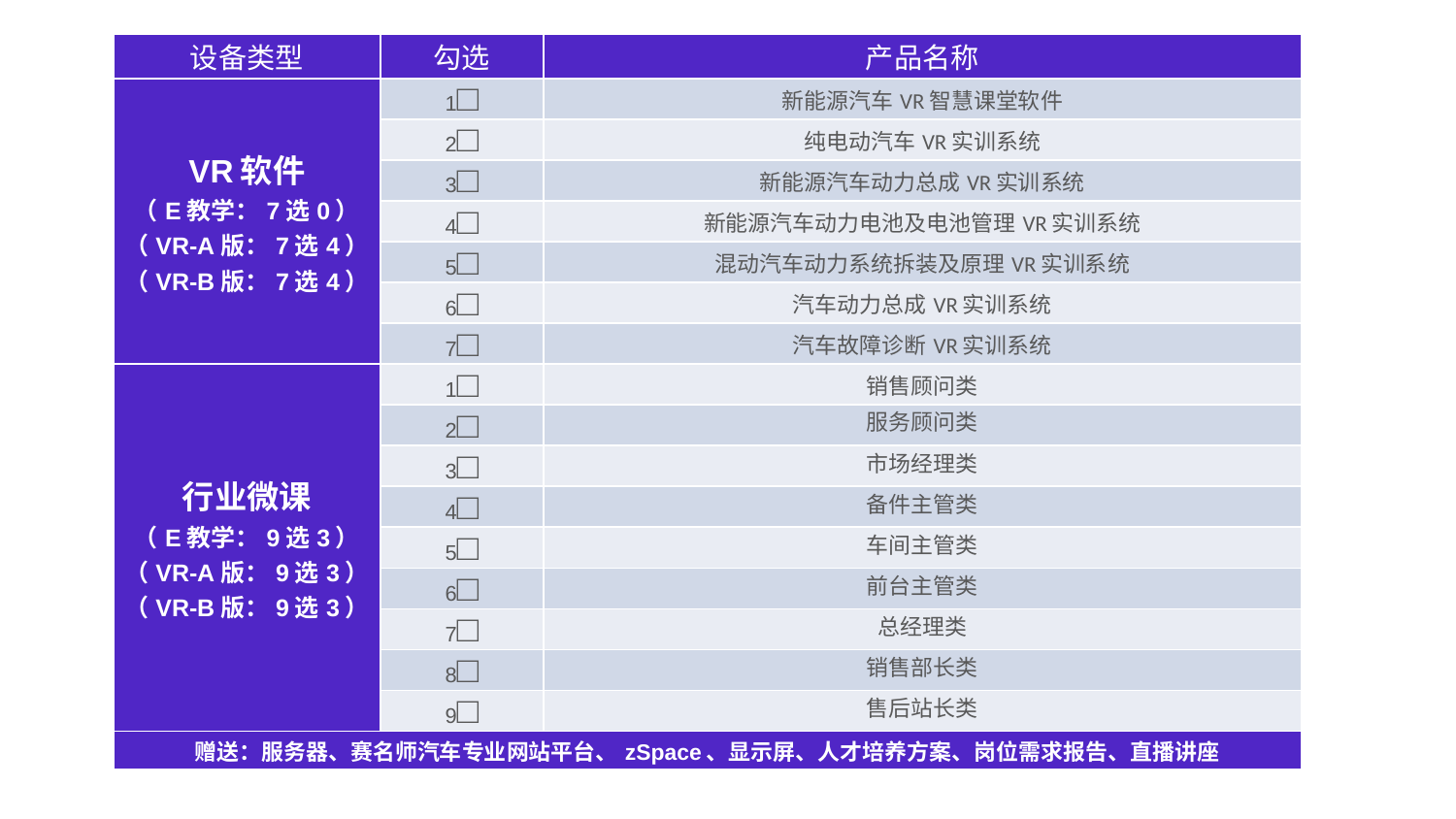

| 设备类型 | 勾选 | 产品名称 |
| --- | --- | --- |
| VR软件 （E教学：7选0） （VR-A版：7选4） （VR-B版：7选4） | 1□ | 新能源汽车VR智慧课堂软件 |
|  | 2□ | 纯电动汽车VR实训系统 |
|  | 3□ | 新能源汽车动力总成VR实训系统 |
|  | 4□ | 新能源汽车动力电池及电池管理VR实训系统 |
|  | 5□ | 混动汽车动力系统拆装及原理VR实训系统 |
|  | 6□ | 汽车动力总成VR实训系统 |
|  | 7□ | 汽车故障诊断VR实训系统 |
| 行业微课 （E教学：9选3） （VR-A版：9选3） （VR-B版：9选3） | 1□ | 销售顾问类 |
|  | 2□ | 服务顾问类 |
|  | 3□ | 市场经理类 |
|  | 4□ | 备件主管类 |
|  | 5□ | 车间主管类 |
|  | 6□ | 前台主管类 |
|  | 7□ | 总经理类 |
|  | 8□ | 销售部长类 |
|  | 9□ | 售后站长类 |
| 赠送：服务器、赛名师汽车专业网站平台、zSpace、显示屏、人才培养方案、岗位需求报告、直播讲座 |  |  |